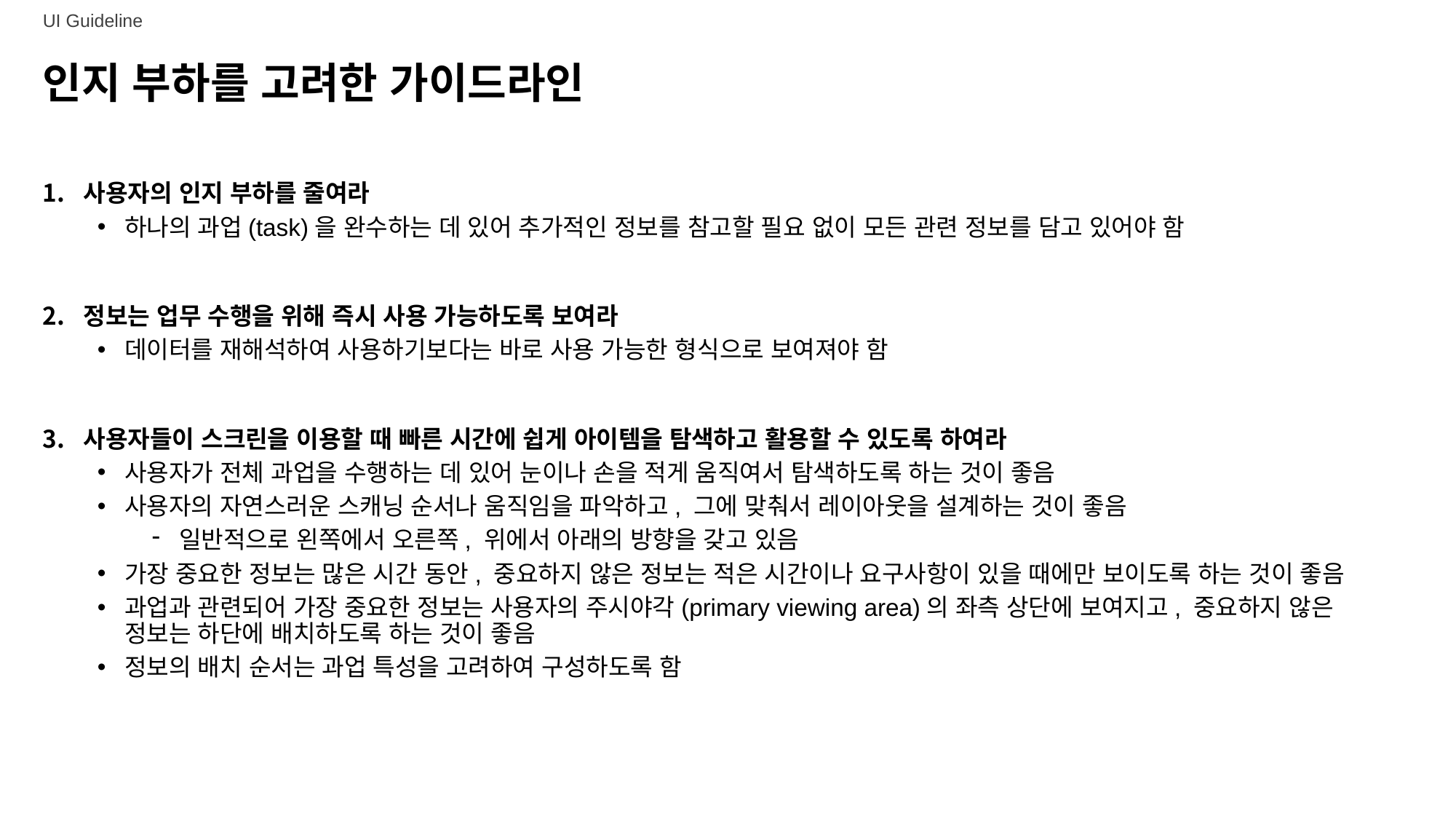

UI Guideline
# 인지 부하를 고려한 가이드라인
사용자의 인지 부하를 줄여라
하나의 과업(task)을 완수하는 데 있어 추가적인 정보를 참고할 필요 없이 모든 관련 정보를 담고 있어야 함

정보는 업무 수행을 위해 즉시 사용 가능하도록 보여라
데이터를 재해석하여 사용하기보다는 바로 사용 가능한 형식으로 보여져야 함

사용자들이 스크린을 이용할 때 빠른 시간에 쉽게 아이템을 탐색하고 활용할 수 있도록 하여라
사용자가 전체 과업을 수행하는 데 있어 눈이나 손을 적게 움직여서 탐색하도록 하는 것이 좋음
사용자의 자연스러운 스캐닝 순서나 움직임을 파악하고, 그에 맞춰서 레이아웃을 설계하는 것이 좋음
일반적으로 왼쪽에서 오른쪽, 위에서 아래의 방향을 갖고 있음
가장 중요한 정보는 많은 시간 동안, 중요하지 않은 정보는 적은 시간이나 요구사항이 있을 때에만 보이도록 하는 것이 좋음
과업과 관련되어 가장 중요한 정보는 사용자의 주시야각(primary viewing area)의 좌측 상단에 보여지고, 중요하지 않은 정보는 하단에 배치하도록 하는 것이 좋음
정보의 배치 순서는 과업 특성을 고려하여 구성하도록 함